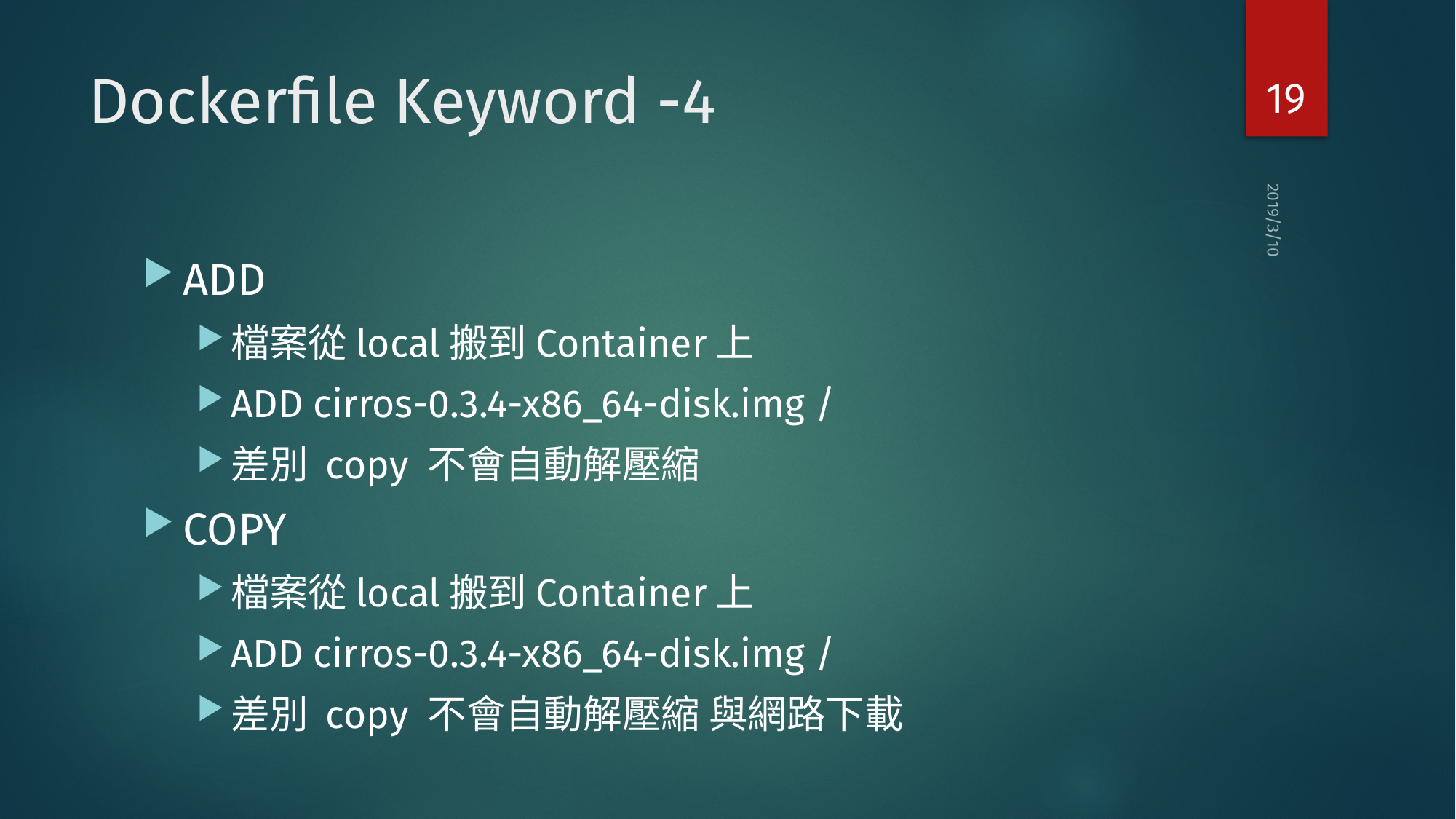

19
# Dockerfile Keyword -4
2019/3/10
ADD
檔案從local搬到Container上
ADD cirros-0.3.4-x86_64-disk.img /
差別 copy 不會自動解壓縮
COPY
檔案從local搬到Container上
ADD cirros-0.3.4-x86_64-disk.img /
差別 copy 不會自動解壓縮 與網路下載